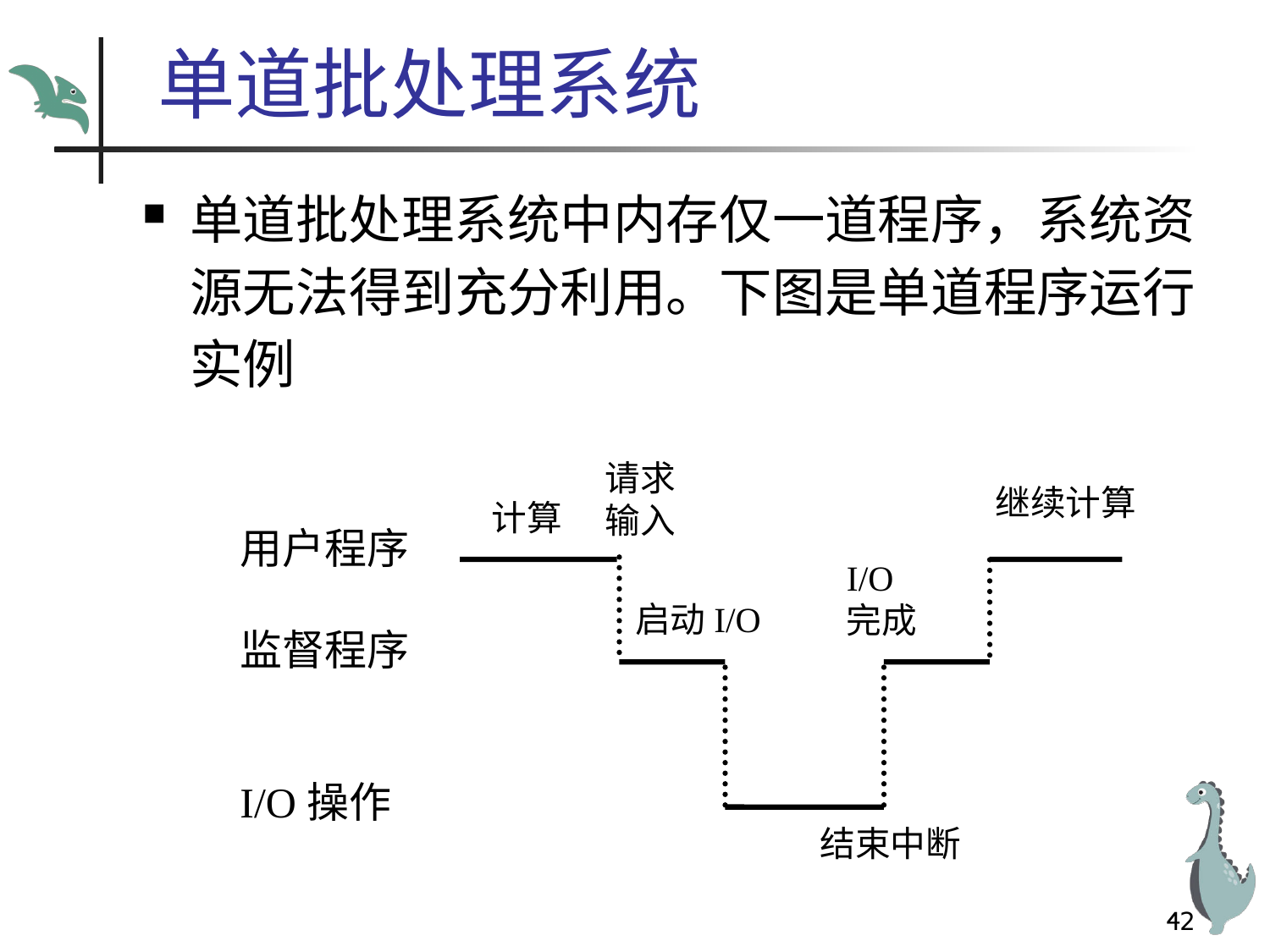

# 单道批处理系统
单道批处理系统中内存仅一道程序，系统资源无法得到充分利用。下图是单道程序运行实例
请求
输入
继续计算

计算
用户程序

监督程序

I/O操作
I/O
完成

启动I/O

结束中断
42